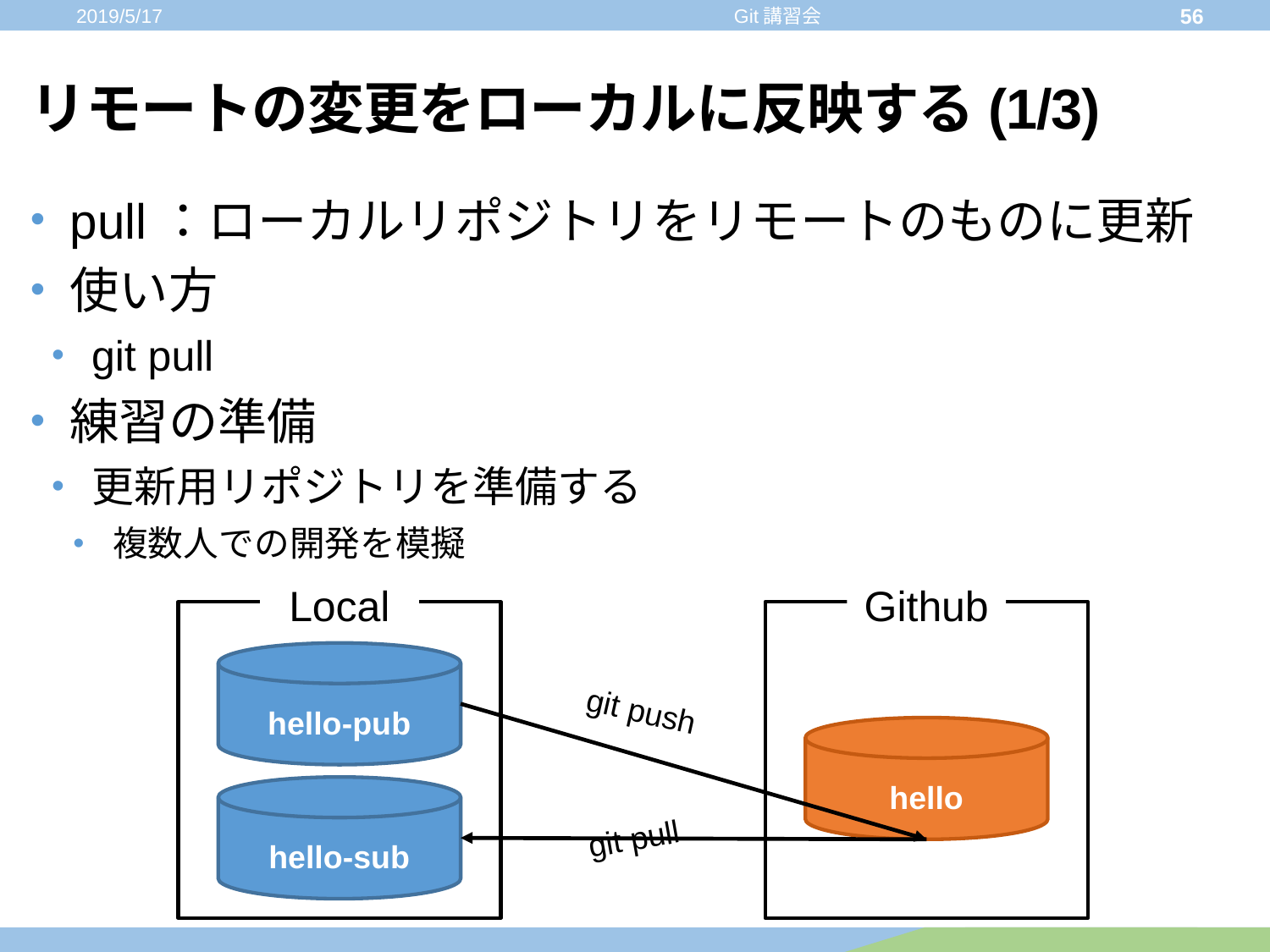

2019/5/17
56
Git講習会
# リモートの変更をローカルに反映する(1/3)
pull：ローカルリポジトリをリモートのものに更新
使い方
git pull
練習の準備
更新用リポジトリを準備する
複数人での開発を模擬
Local

hello-pub

hello-sub
Github

hello
git push
git pull